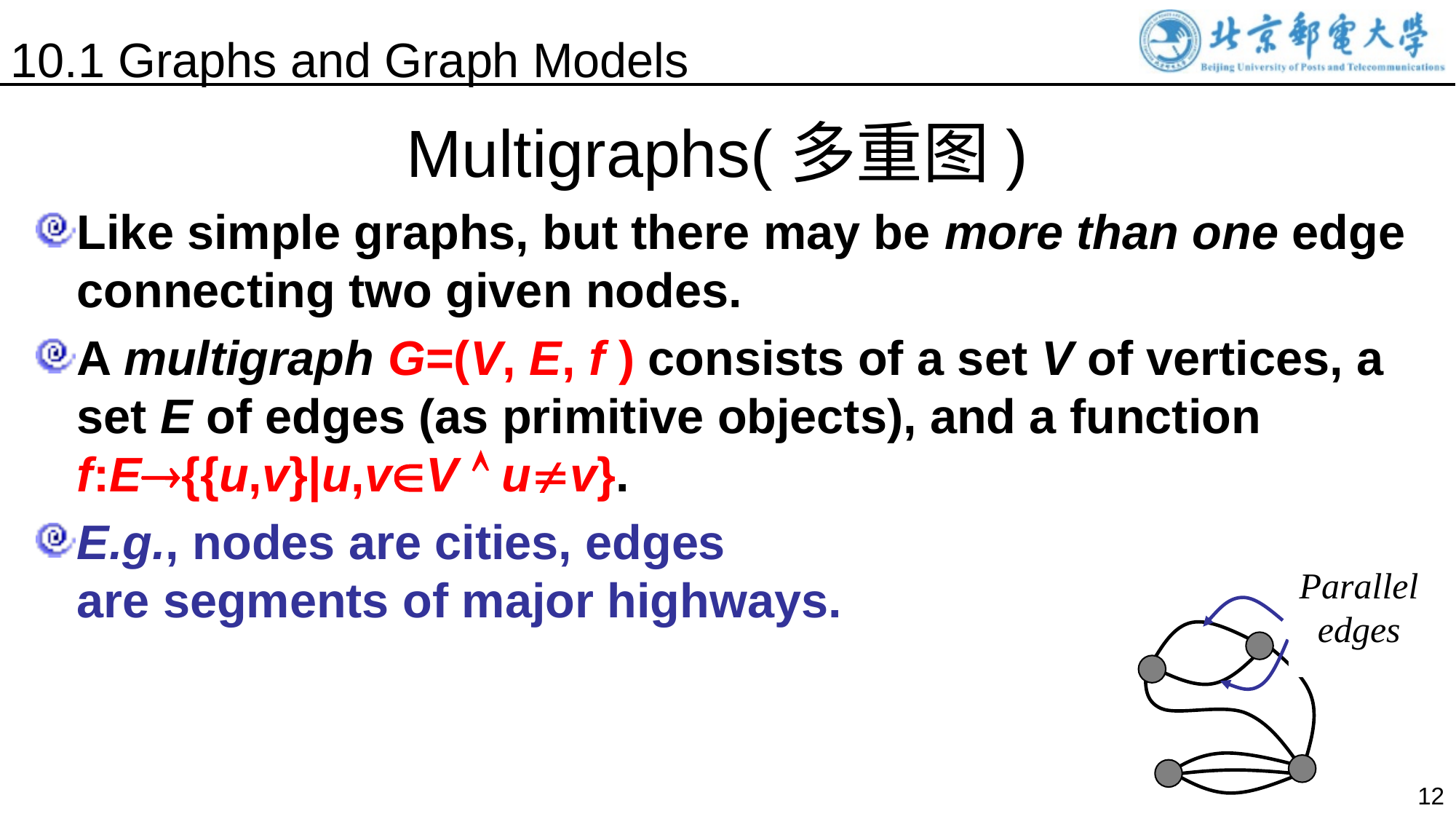

10.1 Graphs and Graph Models
# Multigraphs(多重图)
Like simple graphs, but there may be more than one edge connecting two given nodes.
A multigraph G=(V, E, f ) consists of a set V of vertices, a set E of edges (as primitive objects), and a function
f:E→{{u,v}|u,v∈V ∧ u≠v}.
E.g., nodes are cities, edges
are segments of major highways.
Parallel
edges